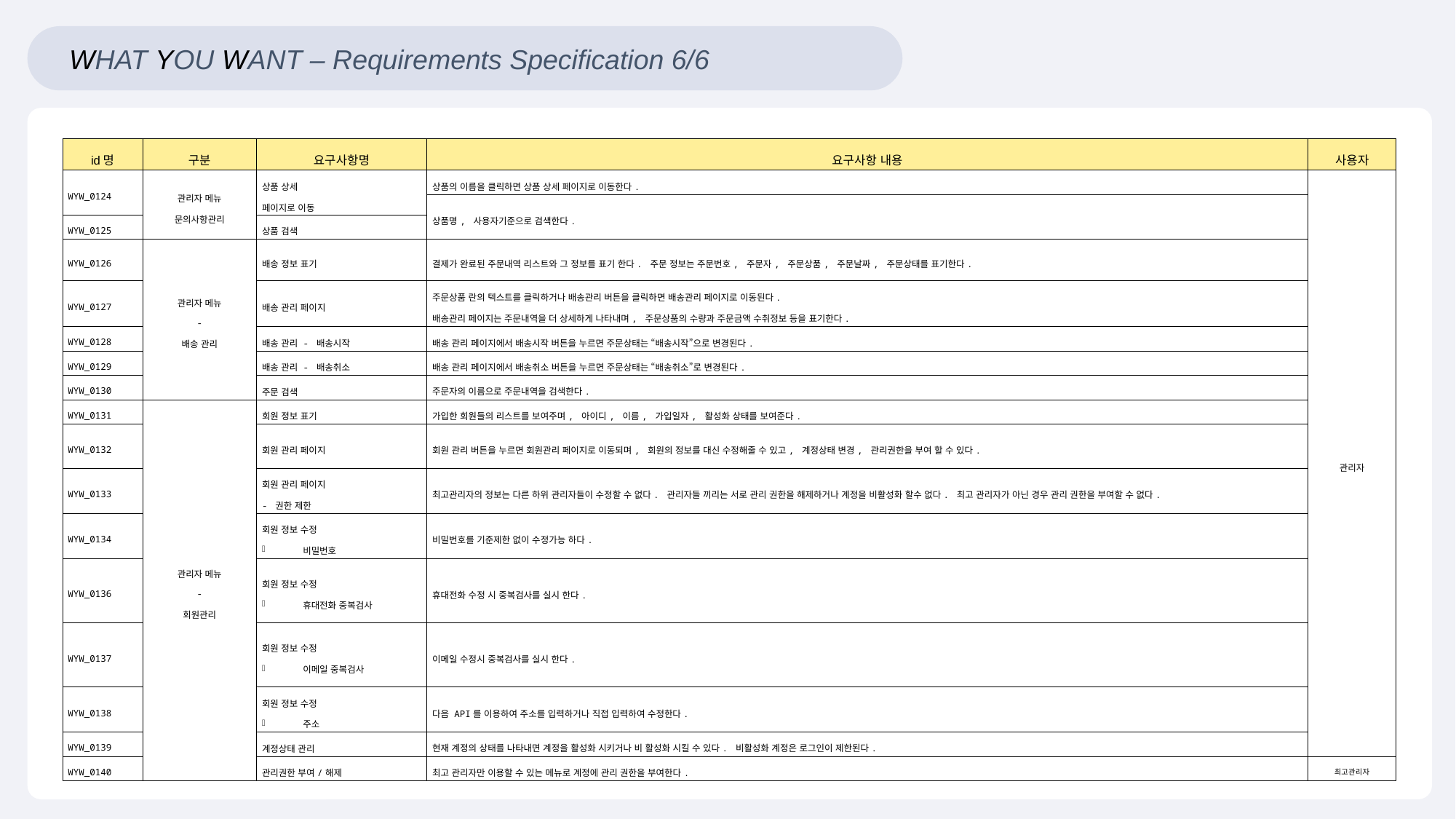

WHAT YOU WANT – Requirements Specification 6/6

| id명 | 구분 | 요구사항명 | 요구사항 내용 | 사용자 |
| --- | --- | --- | --- | --- |
| WYW\_0124 | 관리자 메뉴 문의사항관리 | 상품 상세 페이지로 이동 | 상품의 이름을 클릭하면 상품 상세 페이지로 이동한다. | 관리자 |
|  |  |  | 상품명, 사용자기준으로 검색한다. |  |
| WYW\_0125 |  | 상품 검색 |  |  |
| WYW\_0126 | 관리자 메뉴 - 배송 관리 | 배송 정보 표기 | 결제가 완료된 주문내역 리스트와 그 정보를 표기 한다. 주문 정보는 주문번호, 주문자, 주문상품, 주문날짜, 주문상태를 표기한다. |  |
| WYW\_0127 |  | 배송 관리 페이지 | 주문상품 란의 텍스트를 클릭하거나 배송관리 버튼을 클릭하면 배송관리 페이지로 이동된다. 배송관리 페이지는 주문내역을 더 상세하게 나타내며, 주문상품의 수량과 주문금액 수취정보 등을 표기한다. |  |
| WYW\_0128 |  | 배송 관리 - 배송시작 | 배송 관리 페이지에서 배송시작 버튼을 누르면 주문상태는 “배송시작”으로 변경된다. |  |
| WYW\_0129 |  | 배송 관리 - 배송취소 | 배송 관리 페이지에서 배송취소 버튼을 누르면 주문상태는 “배송취소”로 변경된다. |  |
| WYW\_0130 |  | 주문 검색 | 주문자의 이름으로 주문내역을 검색한다. |  |
| WYW\_0131 | 관리자 메뉴 - 회원관리 | 회원 정보 표기 | 가입한 회원들의 리스트를 보여주며, 아이디, 이름, 가입일자, 활성화 상태를 보여준다. |  |
| WYW\_0132 |  | 회원 관리 페이지 | 회원 관리 버튼을 누르면 회원관리 페이지로 이동되며, 회원의 정보를 대신 수정해줄 수 있고, 계정상태 변경, 관리권한을 부여 할 수 있다. |  |
| WYW\_0133 |  | 회원 관리 페이지 - 권한 제한 | 최고관리자의 정보는 다른 하위 관리자들이 수정할 수 없다. 관리자들 끼리는 서로 관리 권한을 해제하거나 계정을 비활성화 할수 없다. 최고 관리자가 아닌 경우 관리 권한을 부여할 수 없다. |  |
| WYW\_0134 |  | 회원 정보 수정 비밀번호 | 비밀번호를 기준제한 없이 수정가능 하다. |  |
| WYW\_0136 |  | 회원 정보 수정 휴대전화 중복검사 | 휴대전화 수정 시 중복검사를 실시 한다. |  |
| WYW\_0137 |  | 회원 정보 수정 이메일 중복검사 | 이메일 수정시 중복검사를 실시 한다. |  |
| WYW\_0138 |  | 회원 정보 수정 주소 | 다음 API를 이용하여 주소를 입력하거나 직접 입력하여 수정한다. |  |
| WYW\_0139 |  | 계정상태 관리 | 현재 계정의 상태를 나타내면 계정을 활성화 시키거나 비 활성화 시킬 수 있다. 비활성화 계정은 로그인이 제한된다. |  |
| WYW\_0140 |  | 관리권한 부여/해제 | 최고 관리자만 이용할 수 있는 메뉴로 계정에 관리 권한을 부여한다. | 최고관리자 |